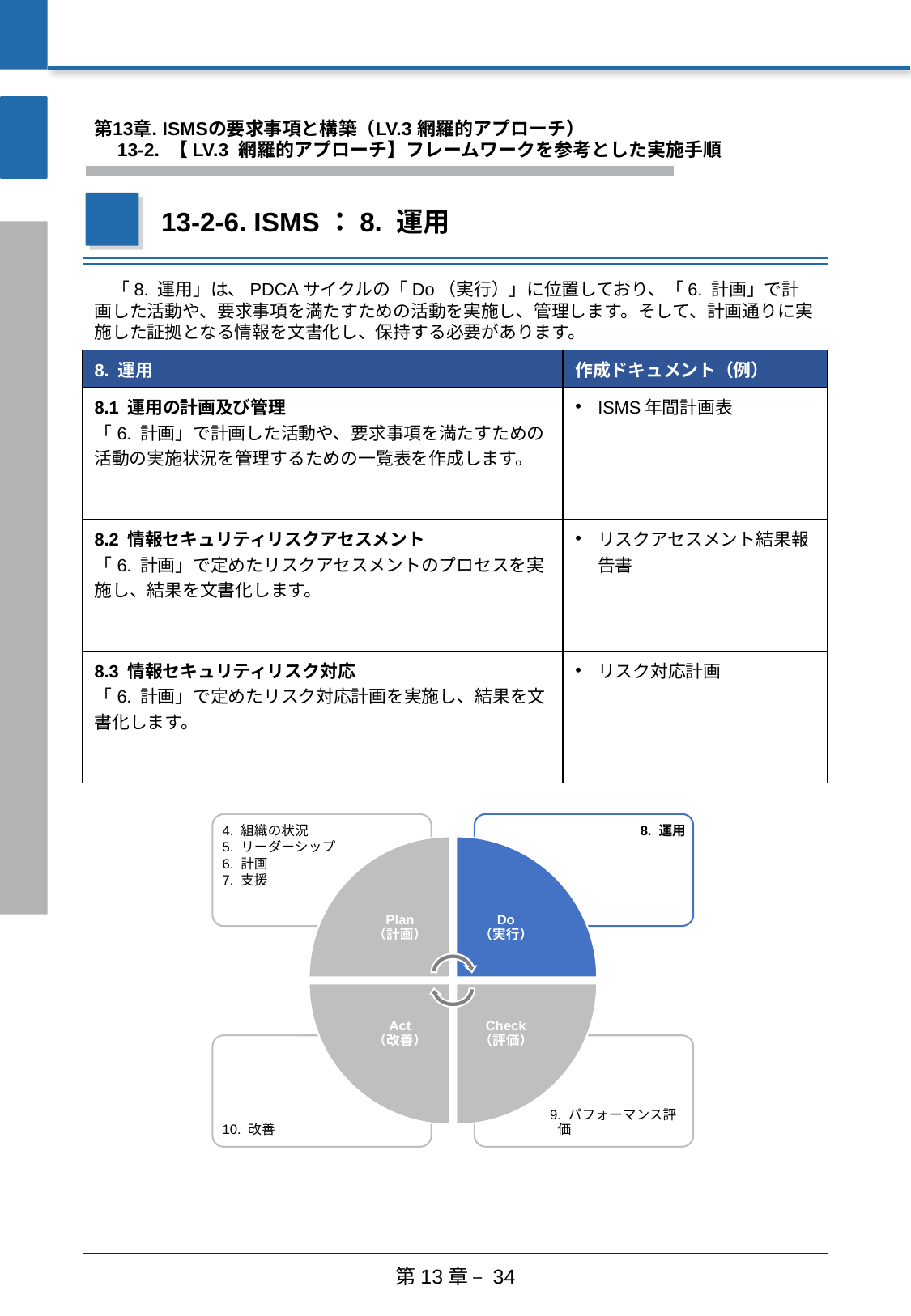

第13章. ISMSの要求事項と構築（LV.3 網羅的アプローチ）
　13-2. 【LV.3 網羅的アプローチ】フレームワークを参考とした実施手順
13-2-6. ISMS：8. 運用
　「8. 運用」は、PDCAサイクルの「Do（実行）」に位置しており、「6. 計画」で計画した活動や、要求事項を満たすための活動を実施し、管理します。そして、計画通りに実施した証拠となる情報を文書化し、保持する必要があります。
| 8. 運用 | 作成ドキュメント（例） |
| --- | --- |
| 8.1 運用の計画及び管理 「6. 計画」で計画した活動や、要求事項を満たすための活動の実施状況を管理するための一覧表を作成します。 | ISMS年間計画表 |
| 8.2 情報セキュリティリスクアセスメント 「6. 計画」で定めたリスクアセスメントのプロセスを実施し、結果を文書化します。 | リスクアセスメント結果報告書 |
| 8.3 情報セキュリティリスク対応 「6. 計画」で定めたリスク対応計画を実施し、結果を文書化します。 | リスク対応計画 |
9. パフォーマンス評価
10. 改善
8. 運用
4. 組織の状況
5. リーダーシップ
6. 計画
7. 支援
Plan
（計画）
Do
（実行）
Check
（評価）
Act
（改善）
第13章 – 34